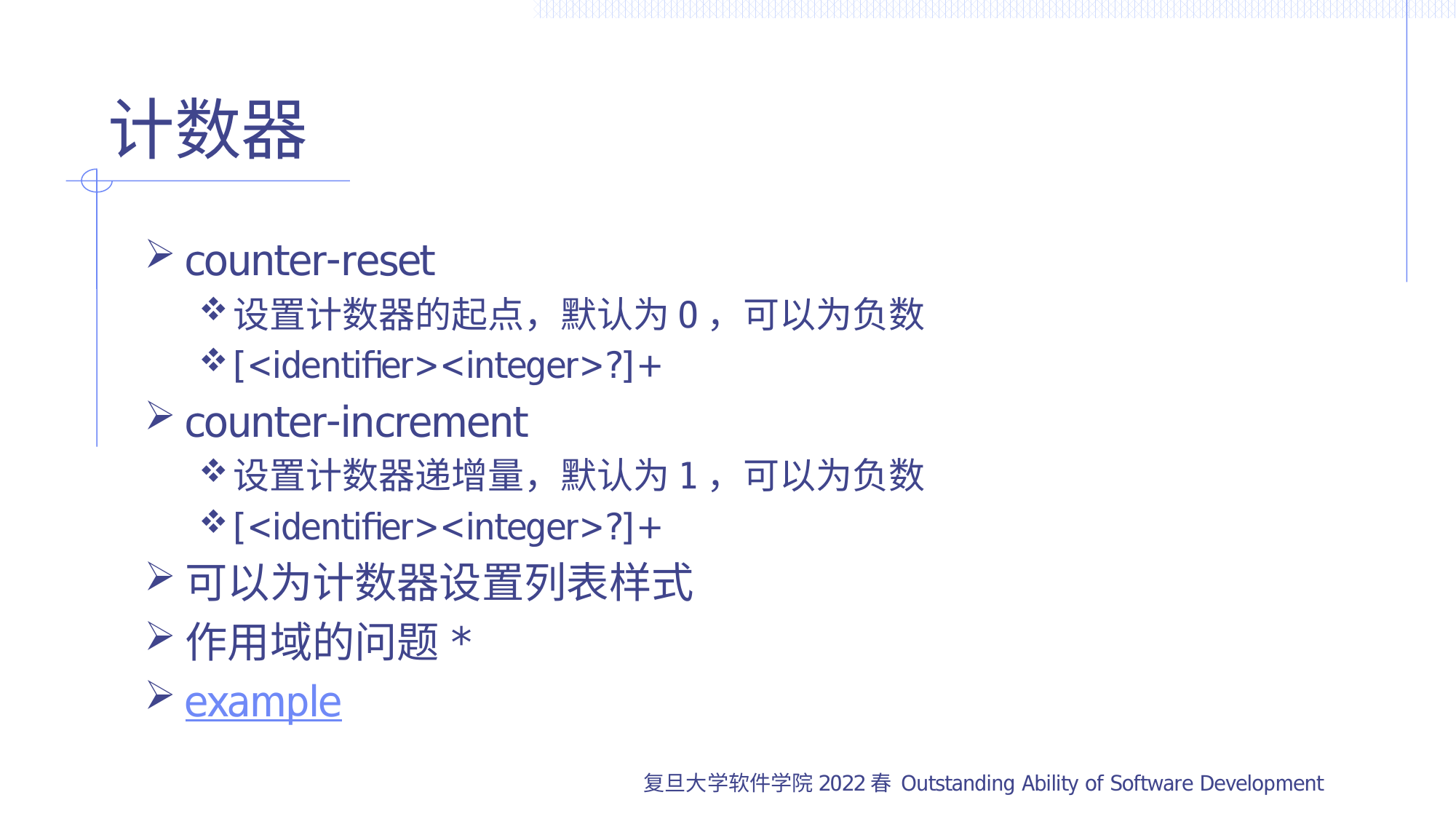

# 计数器
counter-reset
设置计数器的起点，默认为0，可以为负数
[<identifier><integer>?]+
counter-increment
设置计数器递增量，默认为1，可以为负数
[<identifier><integer>?]+
可以为计数器设置列表样式
作用域的问题*
example